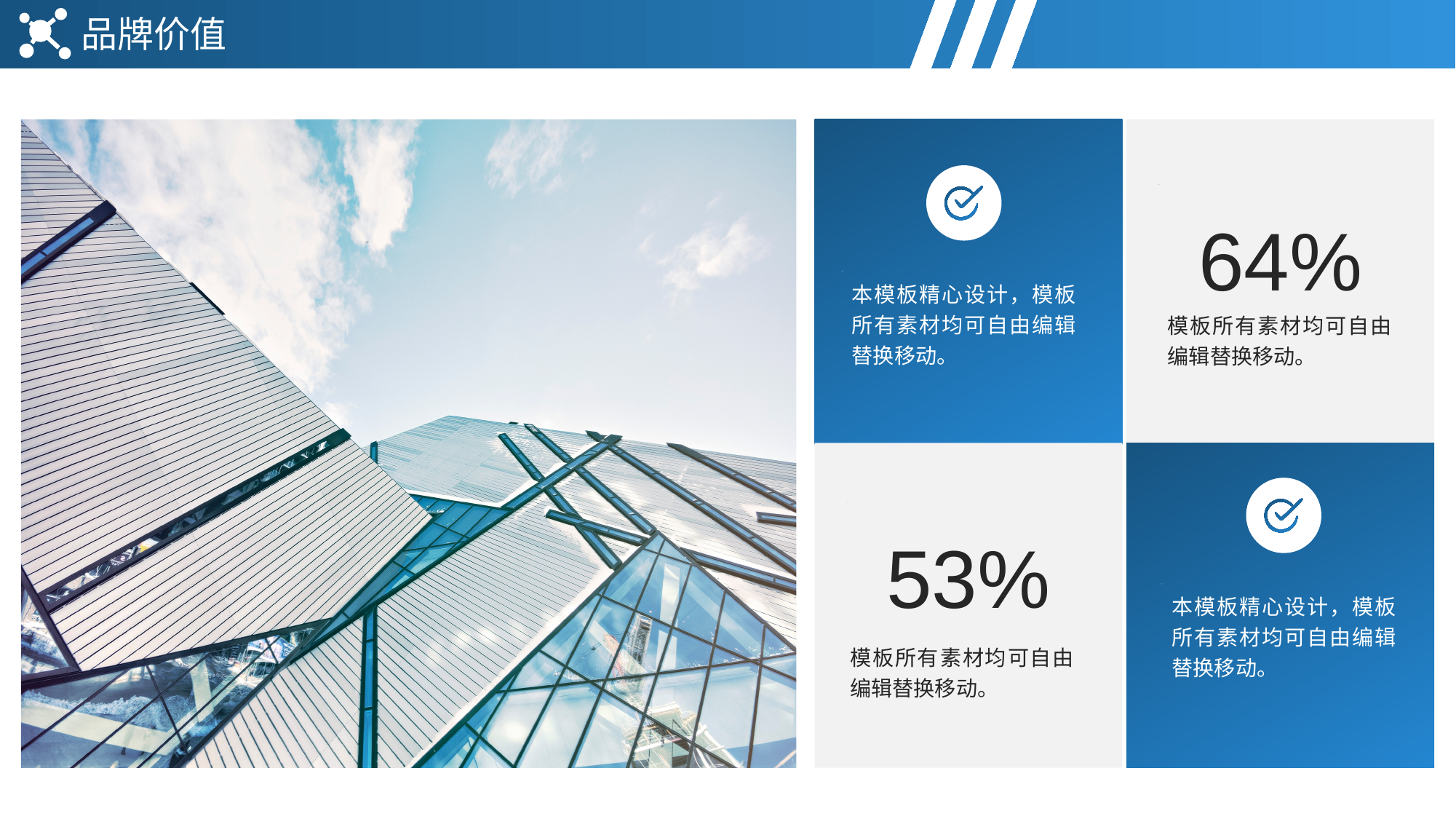

品牌价值

64%

本模板精心设计，模板所有素材均可自由编辑替换移动。
模板所有素材均可自由编辑替换移动。

53%
本模板精心设计，模板所有素材均可自由编辑替换移动。
模板所有素材均可自由编辑替换移动。